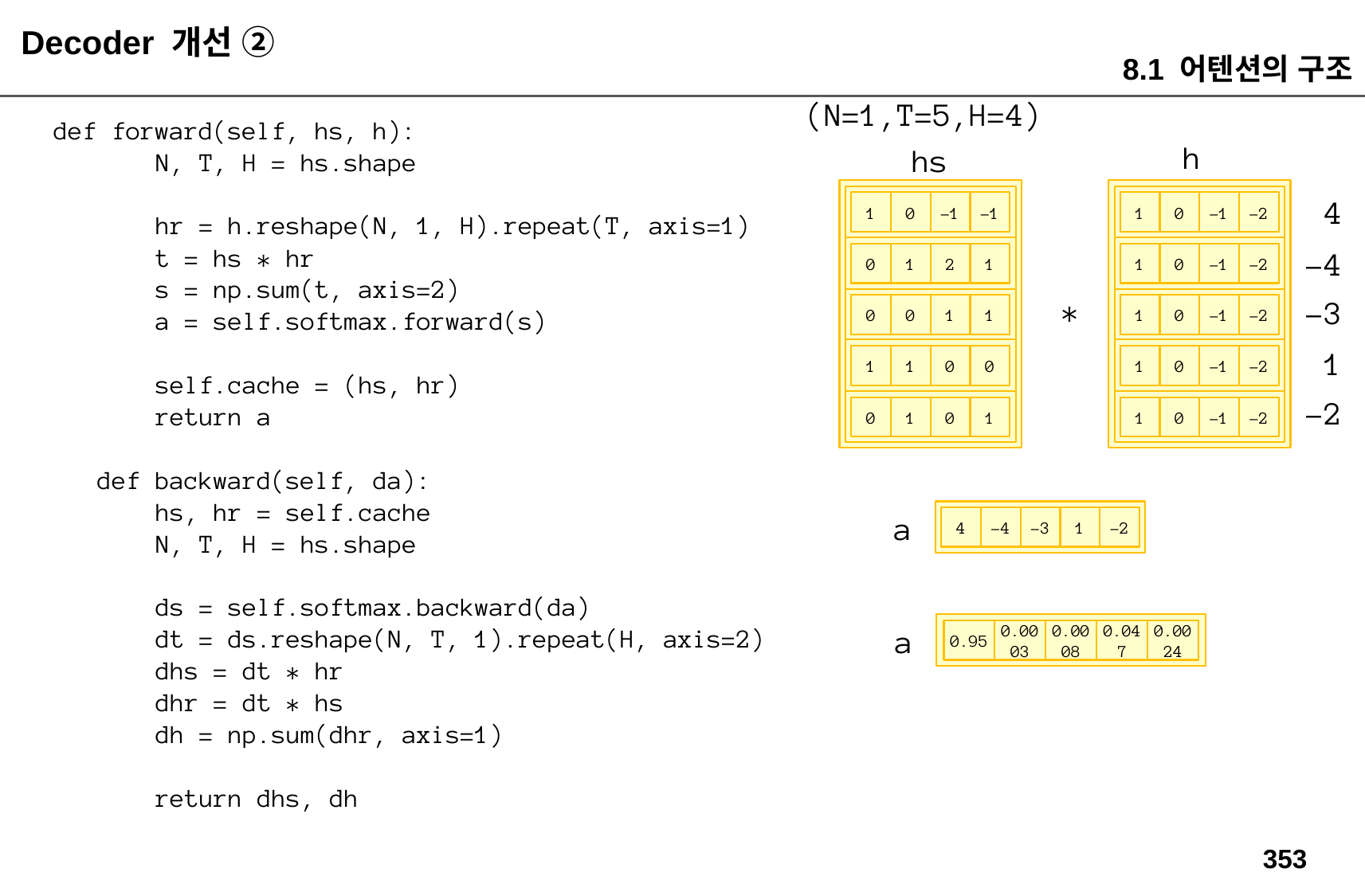

Decoder 개선 ②
8.1 어텐션의 구조
(N=1,T=5,H=4)
 def forward(self, hs, h):
        N, T, H = hs.shape

        hr = h.reshape(N, 1, H).repeat(T, axis=1)
        t = hs * hr
        s = np.sum(t, axis=2)
        a = self.softmax.forward(s)

        self.cache = (hs, hr)
        return a

    def backward(self, da):
        hs, hr = self.cache
        N, T, H = hs.shape

        ds = self.softmax.backward(da)
        dt = ds.reshape(N, T, 1).repeat(H, axis=2)
        dhs = dt * hr
        dhr = dt * hs
        dh = np.sum(dhr, axis=1)

        return dhs, dh
h
hs

4

1
0
-1
-1
1
0
-1
-2
-4

0
1
2
1
1
0
-1
-2
*
-3

0
0
1
1
1
0
-1
-2
1

1
1
0
0
1
0
-1
-2
-2

-1
0
1
0
1
1
0
-1
-2
a

4
-4
-3
1
-2
a

0.95
0.0003
0.0008
0.047
0.0024